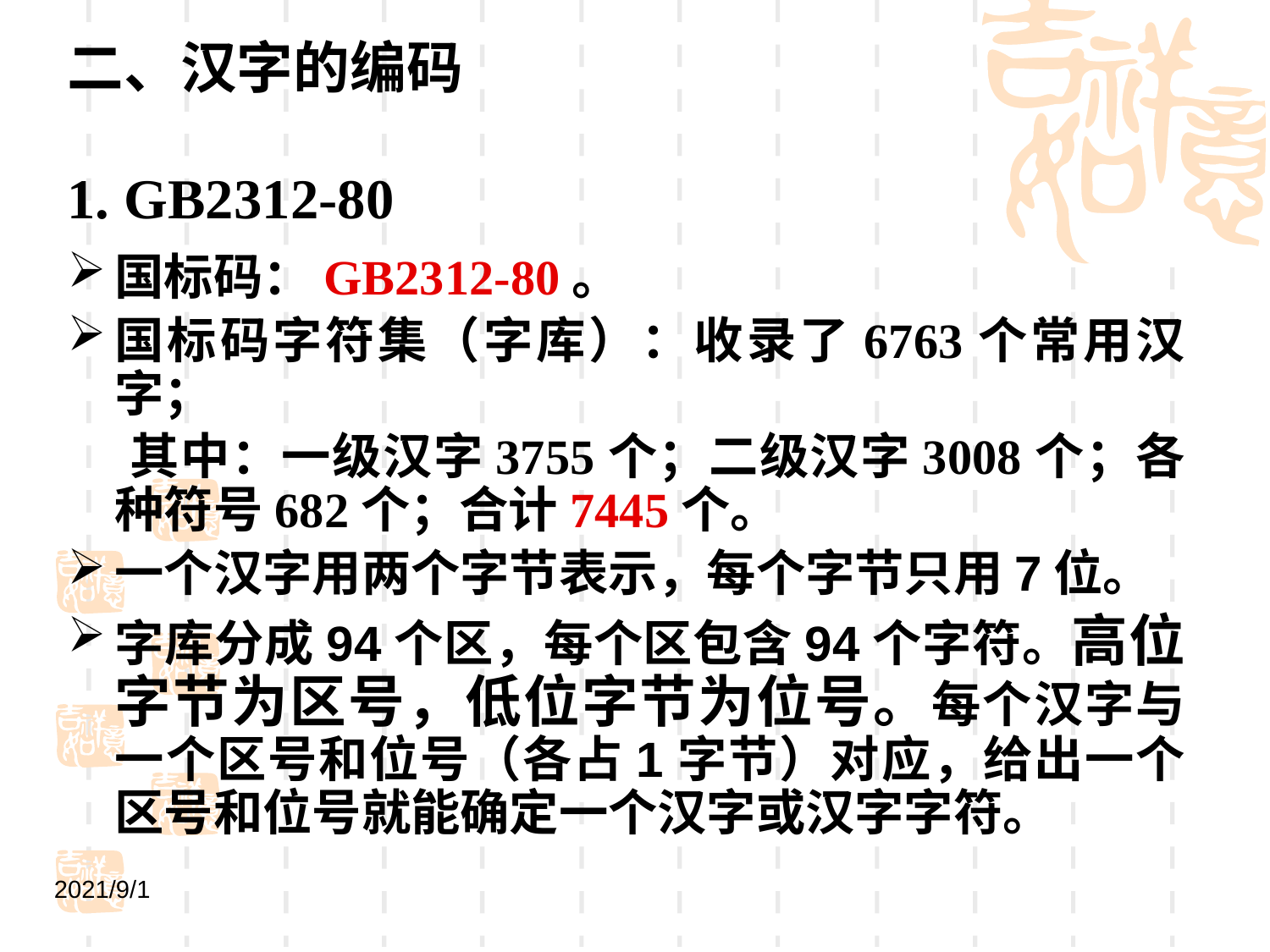

二、汉字的编码
1. GB2312-80

国标码：GB2312-80。
国标码字符集（字库）：收录了6763个常用汉字；
    其中：一级汉字3755个；二级汉字3008个；各种符号682个；合计7445个。
一个汉字用两个字节表示，每个字节只用7位。
字库分成94个区，每个区包含94个字符。高位字节为区号，低位字节为位号。每个汉字与一个区号和位号（各占1字节）对应，给出一个区号和位号就能确定一个汉字或汉字字符。
2021/9/1